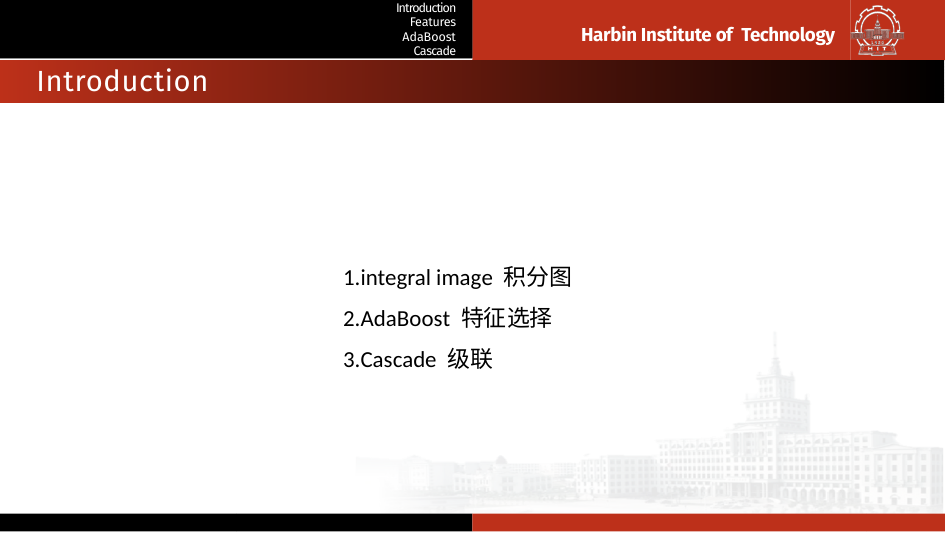

background
Model  Implementation
Results
Introduction
Features
AdaBoost
Cascade

Harbin Institute of Technology
Introduction

integral image 积分图
AdaBoost 特征选择
Cascade 级联